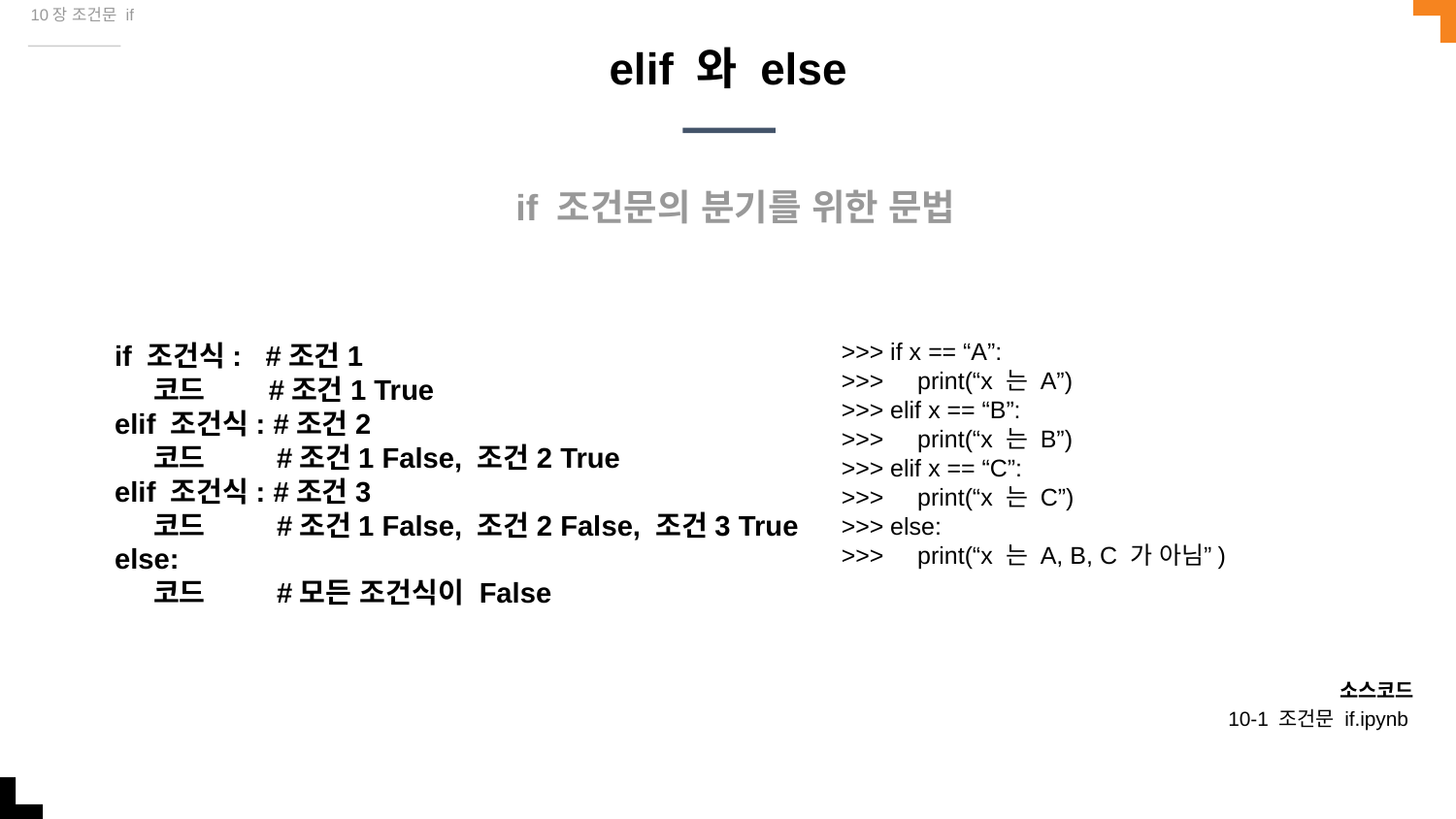

10장 조건문 if
# elif 와 else
if 조건문의 분기를 위한 문법
>>> if x == “A”:
>>>     print(“x 는 A”)
>>> elif x == “B”:
>>>     print(“x 는 B”)
>>> elif x == “C”:
>>>     print(“x 는 C”)
>>> else:
>>>     print(“x 는 A, B, C 가 아님”)
if 조건식:   #조건1
    코드       #조건1 True
elif 조건식: #조건2
    코드        #조건1 False, 조건2 True
elif 조건식: #조건3
    코드        #조건1 False, 조건2 False, 조건3 True
else:
    코드        #모든 조건식이 False
소스코드
10-1 조건문 if.ipynb